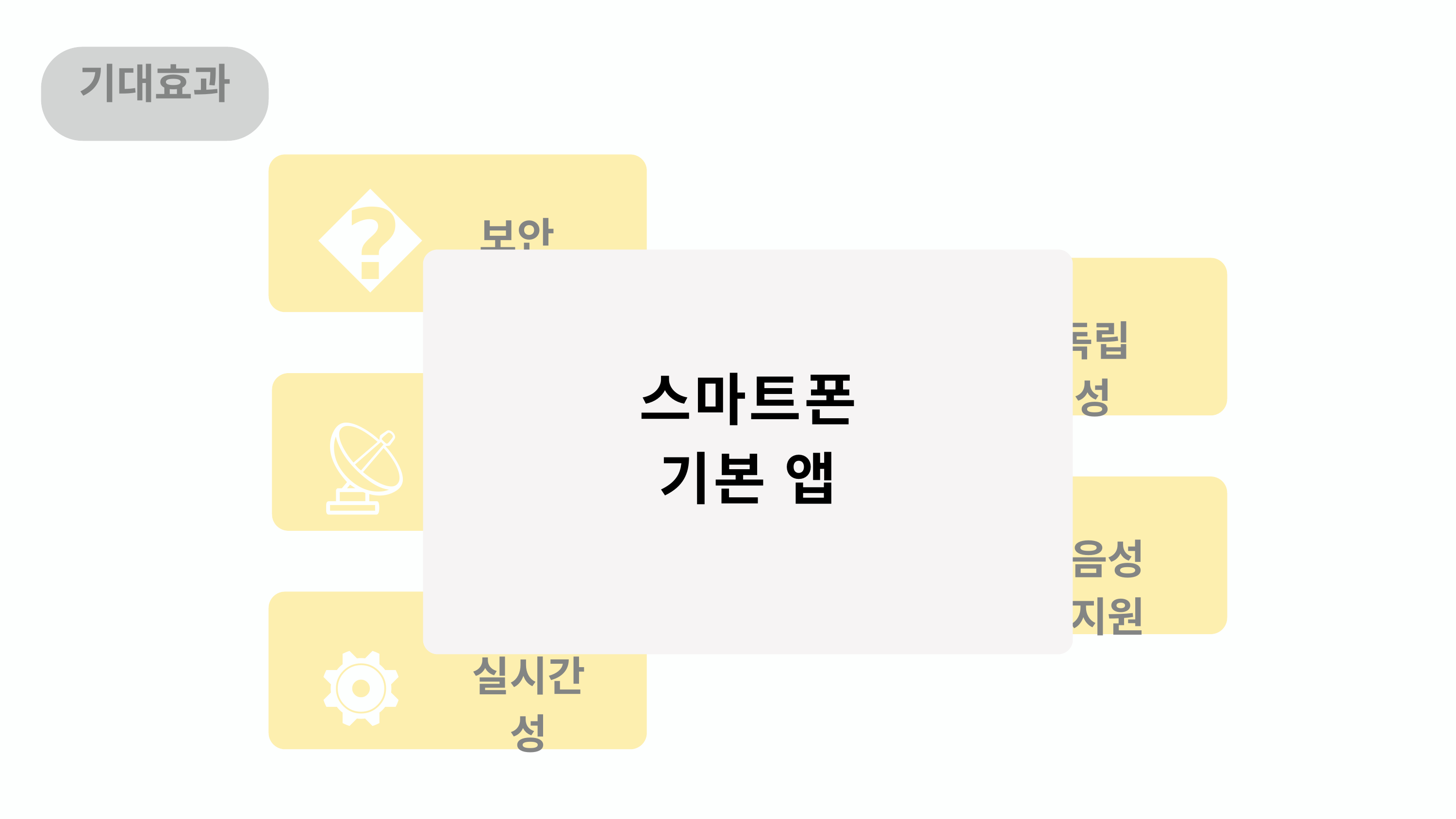

기대효과

🔐
보안성

🌐
독립성

📡
가용성

🔊
음성 지원

⚙️
실시간성

스마트폰
기본 앱